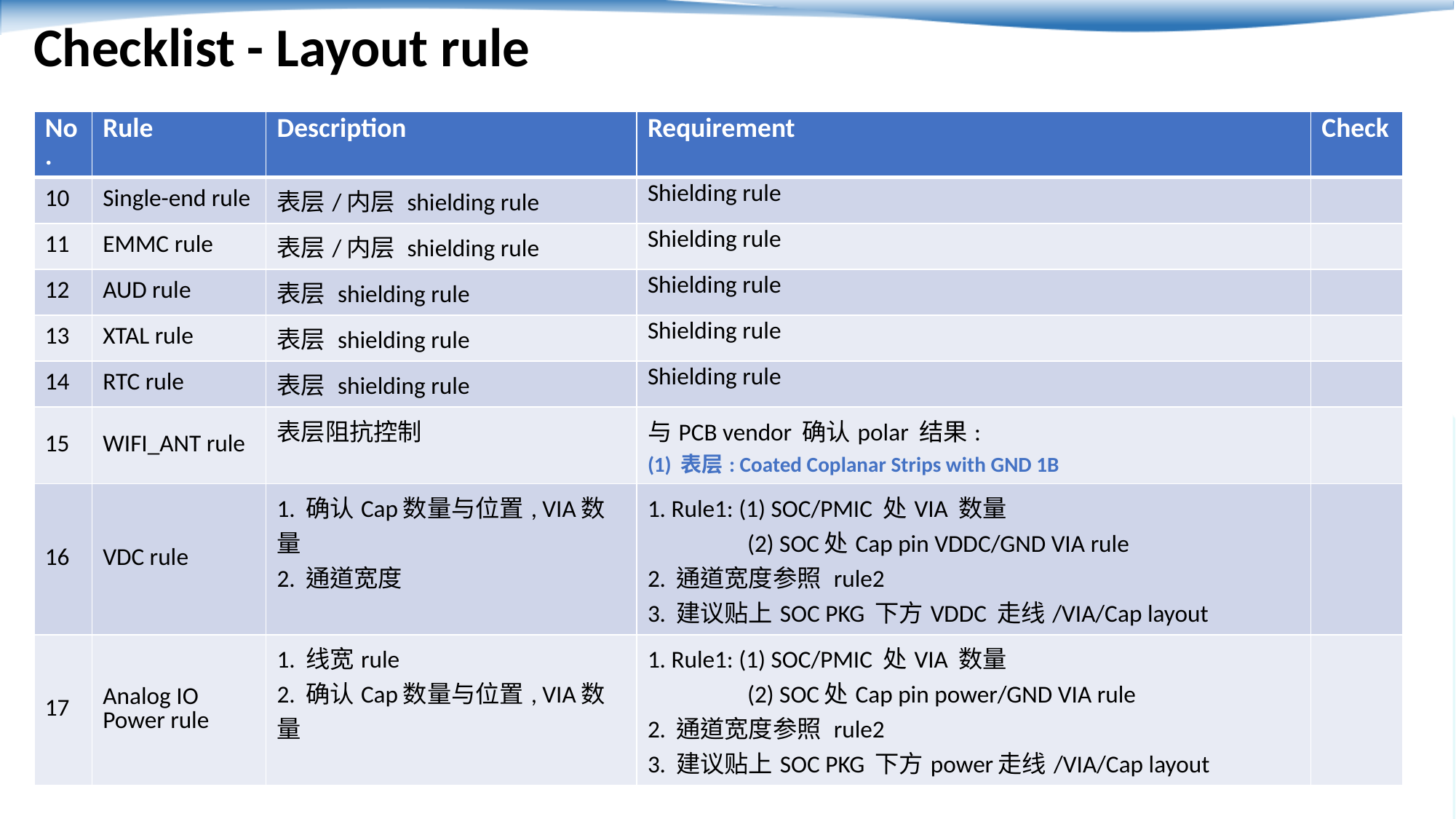

Checklist - Layout rule
| No. | Rule | Description | Requirement | Check |
| --- | --- | --- | --- | --- |
| 10 | Single-end rule | 表层/内层 shielding rule | Shielding rule |  |
| 11 | EMMC rule | 表层/内层 shielding rule | Shielding rule |  |
| 12 | AUD rule | 表层 shielding rule | Shielding rule |  |
| 13 | XTAL rule | 表层 shielding rule | Shielding rule |  |
| 14 | RTC rule | 表层 shielding rule | Shielding rule |  |
| 15 | WIFI\_ANT rule | 表层阻抗控制 | 与PCB vendor 确认polar 结果: (1) 表层: Coated Coplanar Strips with GND 1B |  |
| 16 | VDC rule | 1. 确认Cap数量与位置, VIA数量 2. 通道宽度 | 1. Rule1: (1) SOC/PMIC 处VIA 数量 (2) SOC处Cap pin VDDC/GND VIA rule 2. 通道宽度参照 rule2 3. 建议贴上SOC PKG 下方VDDC 走线/VIA/Cap layout |  |
| 17 | Analog IO Power rule | 1. 线宽rule 2. 确认Cap数量与位置, VIA数量 | 1. Rule1: (1) SOC/PMIC 处VIA 数量 (2) SOC处Cap pin power/GND VIA rule 2. 通道宽度参照 rule2 3. 建议贴上SOC PKG 下方power走线/VIA/Cap layout |  |